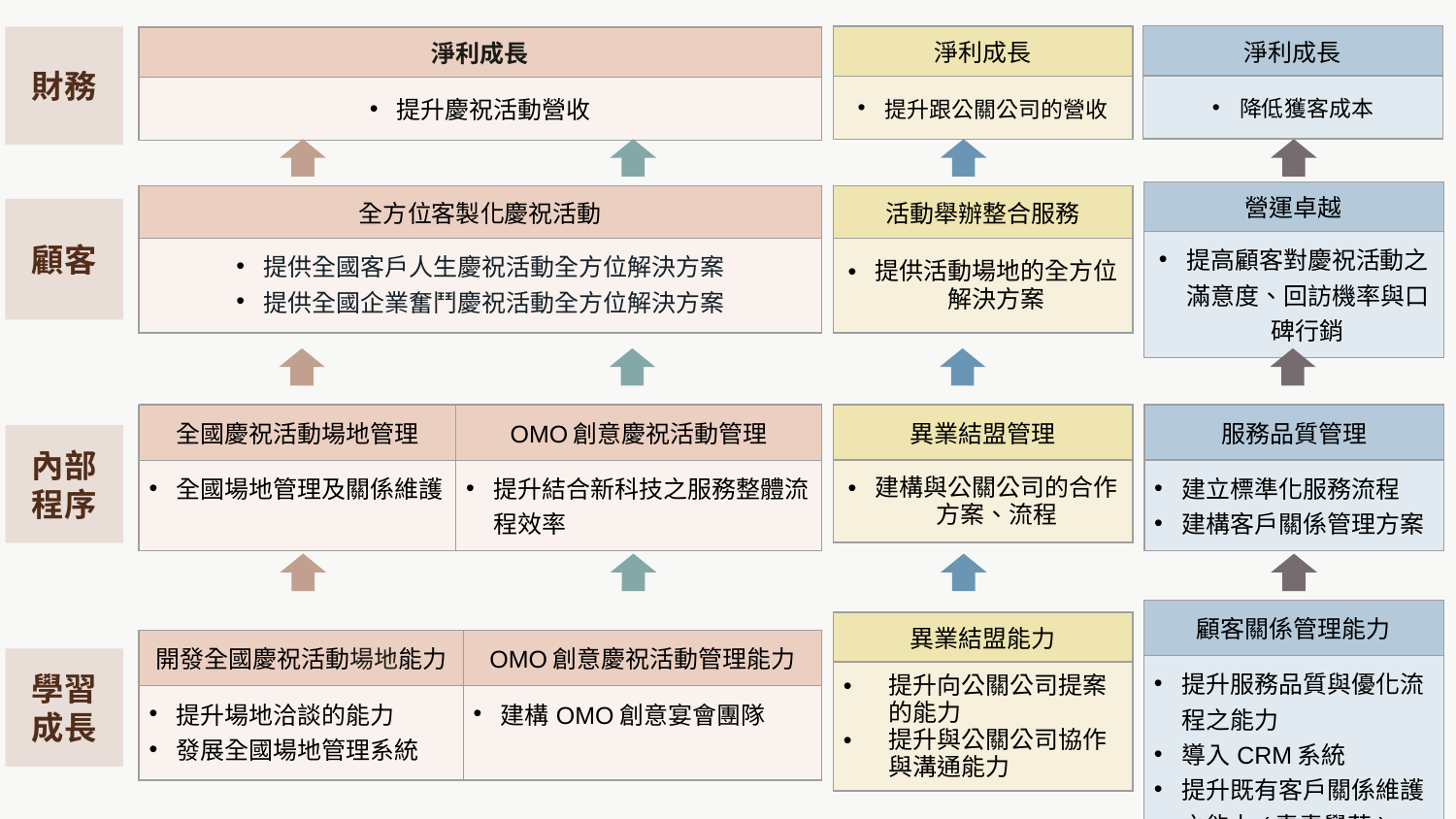

| 淨利成長 |
| --- |
| 降低獲客成本 |
| 淨利成長 |
| --- |
| 提升跟公關公司的營收 |
財務
| 淨利成長 |
| --- |
| 提升慶祝活動營收 |

| 營運卓越 |
| --- |
| 提高顧客對慶祝活動之滿意度、回訪機率與口碑行銷 |
| 活動舉辦整合服務 |
| --- |
| 提供活動場地的全方位解決方案 |
| 全方位客製化慶祝活動 |
| --- |
| 提供全國客戶人生慶祝活動全方位解決方案 提供全國企業奮鬥慶祝活動全方位解決方案 |
顧客

| 異業結盟管理 |
| --- |
| 建構與公關公司的合作方案、流程 |
| 服務品質管理 |
| --- |
| 建立標準化服務流程 建構客戶關係管理方案 |
| 全國慶祝活動場地管理 | OMO創意慶祝活動管理 |
| --- | --- |
| 全國場地管理及關係維護 | 提升結合新科技之服務整體流程效率 |
內部程序

| 顧客關係管理能力 |
| --- |
| 提升服務品質與優化流程之能力 導入CRM系統 提升既有客戶關係維護之能力(青青學苑) |
| 異業結盟能力 |
| --- |
| 提升向公關公司提案的能力 提升與公關公司協作與溝通能力 |
| 開發全國慶祝活動場地能力 | OMO創意慶祝活動管理能力 |
| --- | --- |
| 提升場地洽談的能力 發展全國場地管理系統 | 建構OMO創意宴會團隊 |
學習
成長